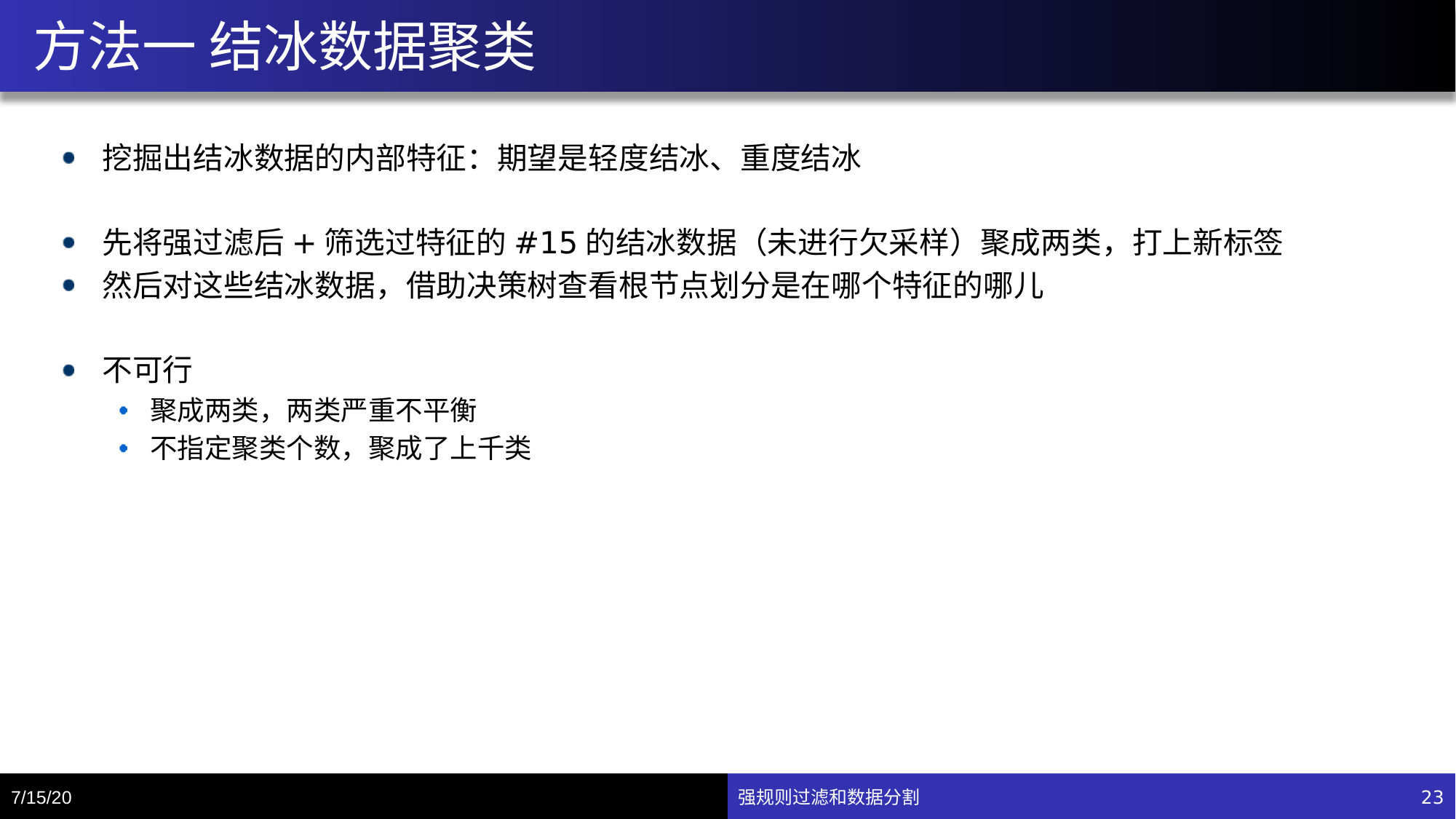

# 方法一 结冰数据聚类
挖掘出结冰数据的内部特征：期望是轻度结冰、重度结冰

先将强过滤后+筛选过特征的#15的结冰数据（未进行欠采样）聚成两类，打上新标签
然后对这些结冰数据，借助决策树查看根节点划分是在哪个特征的哪儿

不可行
聚成两类，两类严重不平衡
不指定聚类个数，聚成了上千类
7/15/20
强规则过滤和数据分割
23